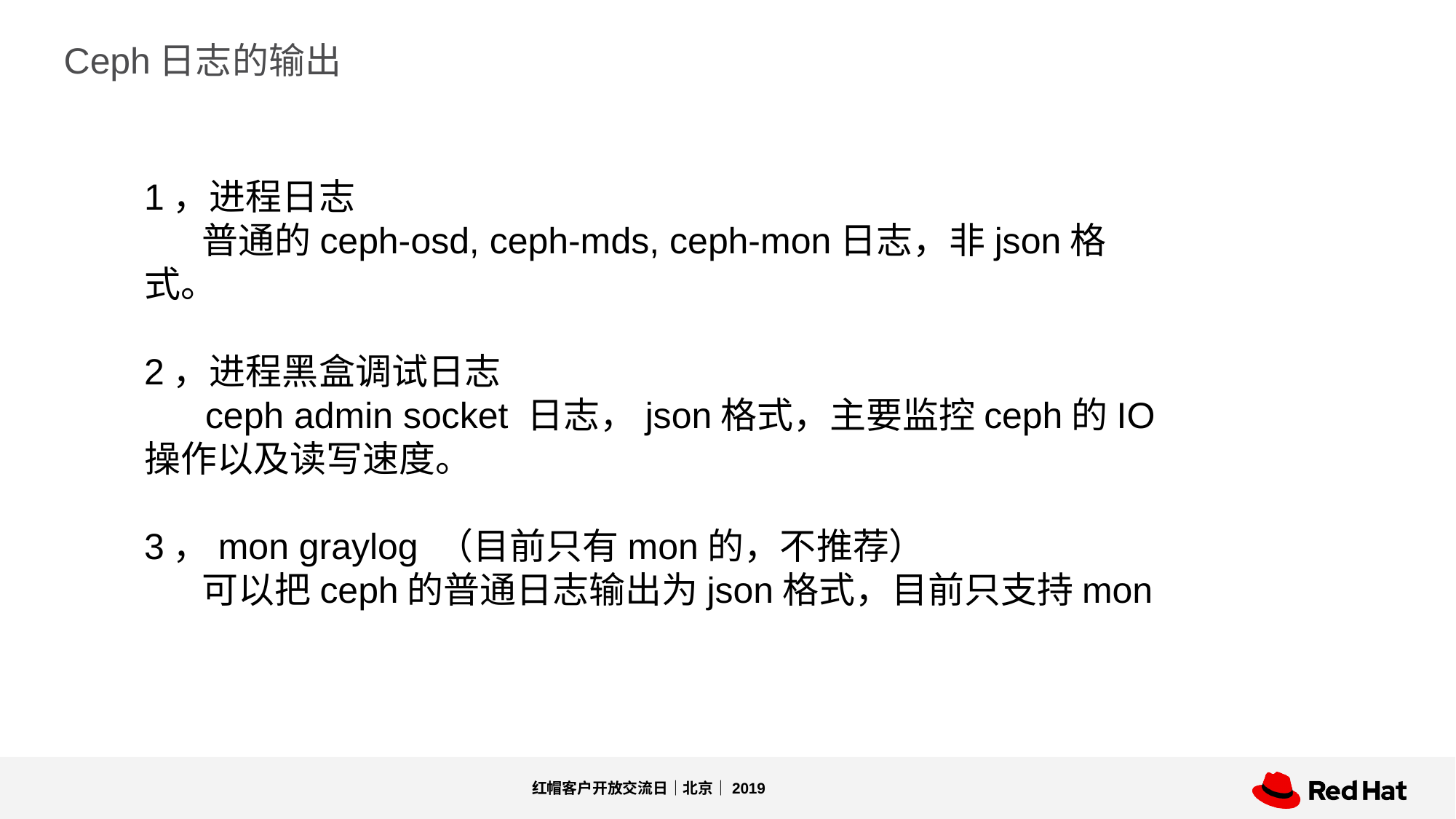

Ceph日志的输出
1，进程日志
      普通的ceph-osd, ceph-mds, ceph-mon日志，非json格式。

2，进程黑盒调试日志
      ceph admin socket 日志，json格式，主要监控ceph的IO操作以及读写速度。

3，mon graylog （目前只有mon的，不推荐）
      可以把ceph的普通日志输出为json格式，目前只支持mon